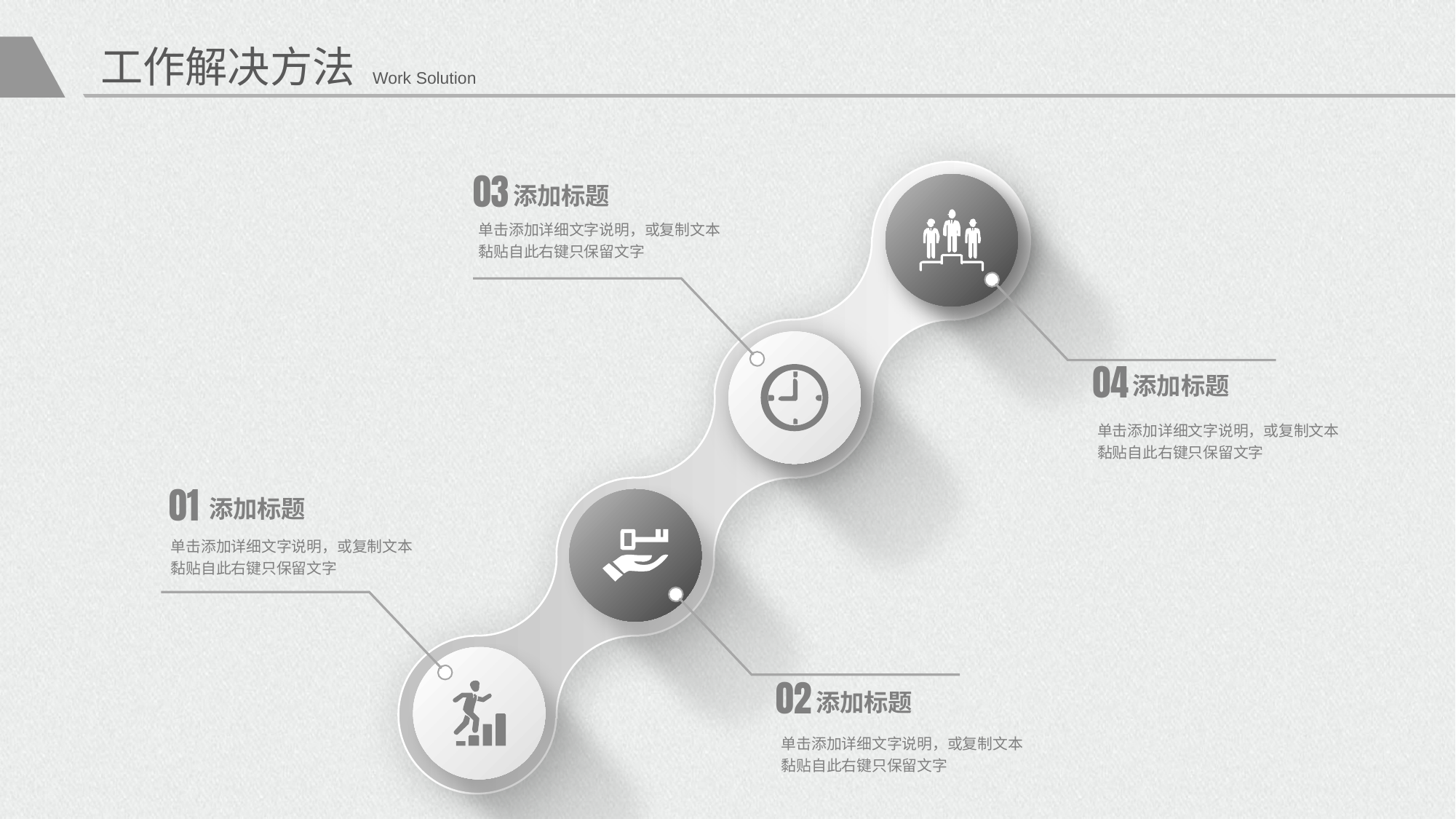

工作解决方法
Work Solution

03
添加标题
单击添加详细文字说明，或复制文本黏贴自此右键只保留文字

04
添加标题
单击添加详细文字说明，或复制文本黏贴自此右键只保留文字

01
添加标题
单击添加详细文字说明，或复制文本黏贴自此右键只保留文字

02
添加标题
单击添加详细文字说明，或复制文本黏贴自此右键只保留文字